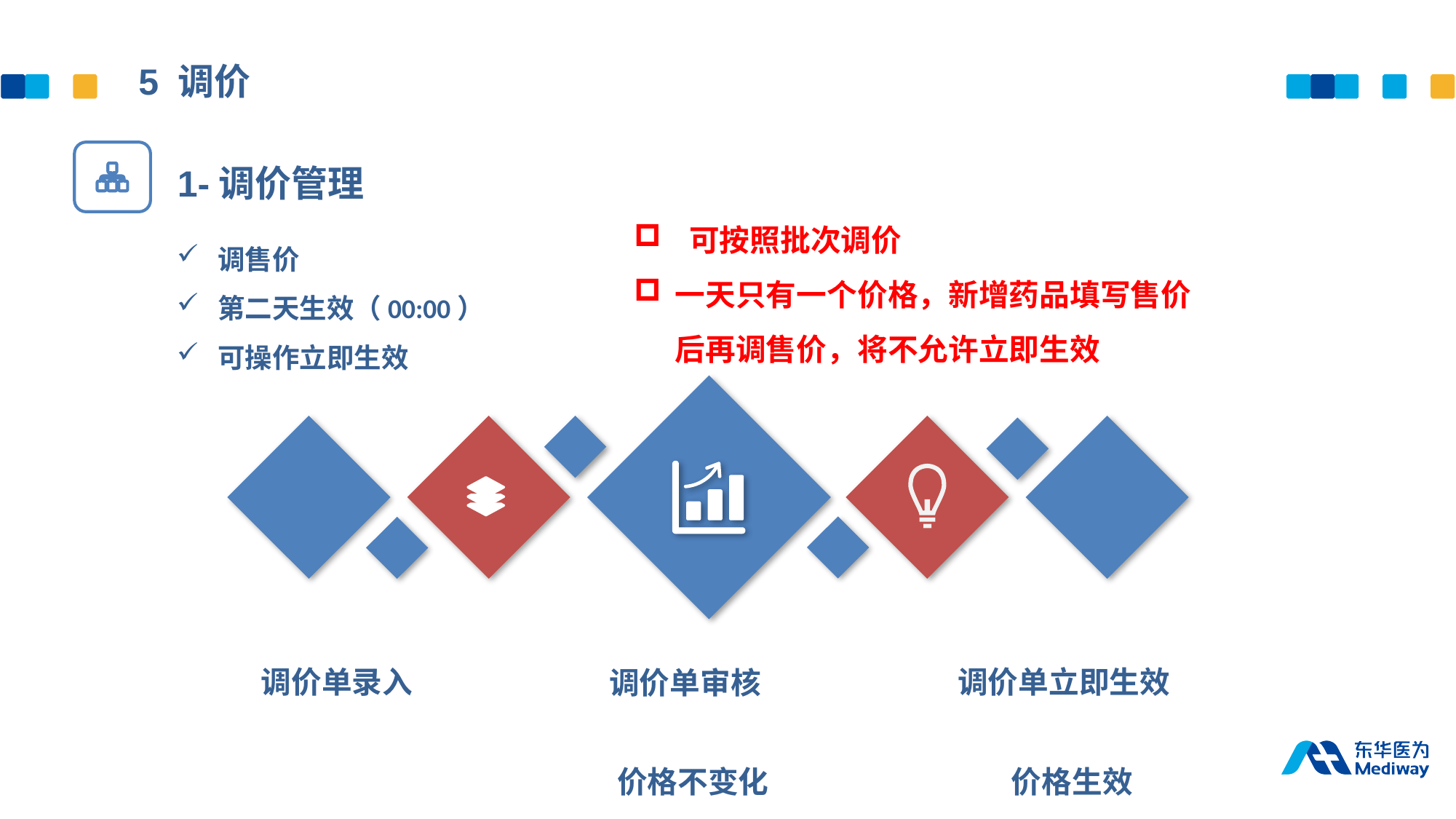

5 调价

1-调价管理

 可按照批次调价
一天只有一个价格，新增药品填写售价后再调售价，将不允许立即生效
调售价
第二天生效（00:00）
可操作立即生效

调价单立即生效
调价单录入
调价单审核
价格不变化
 价格生效